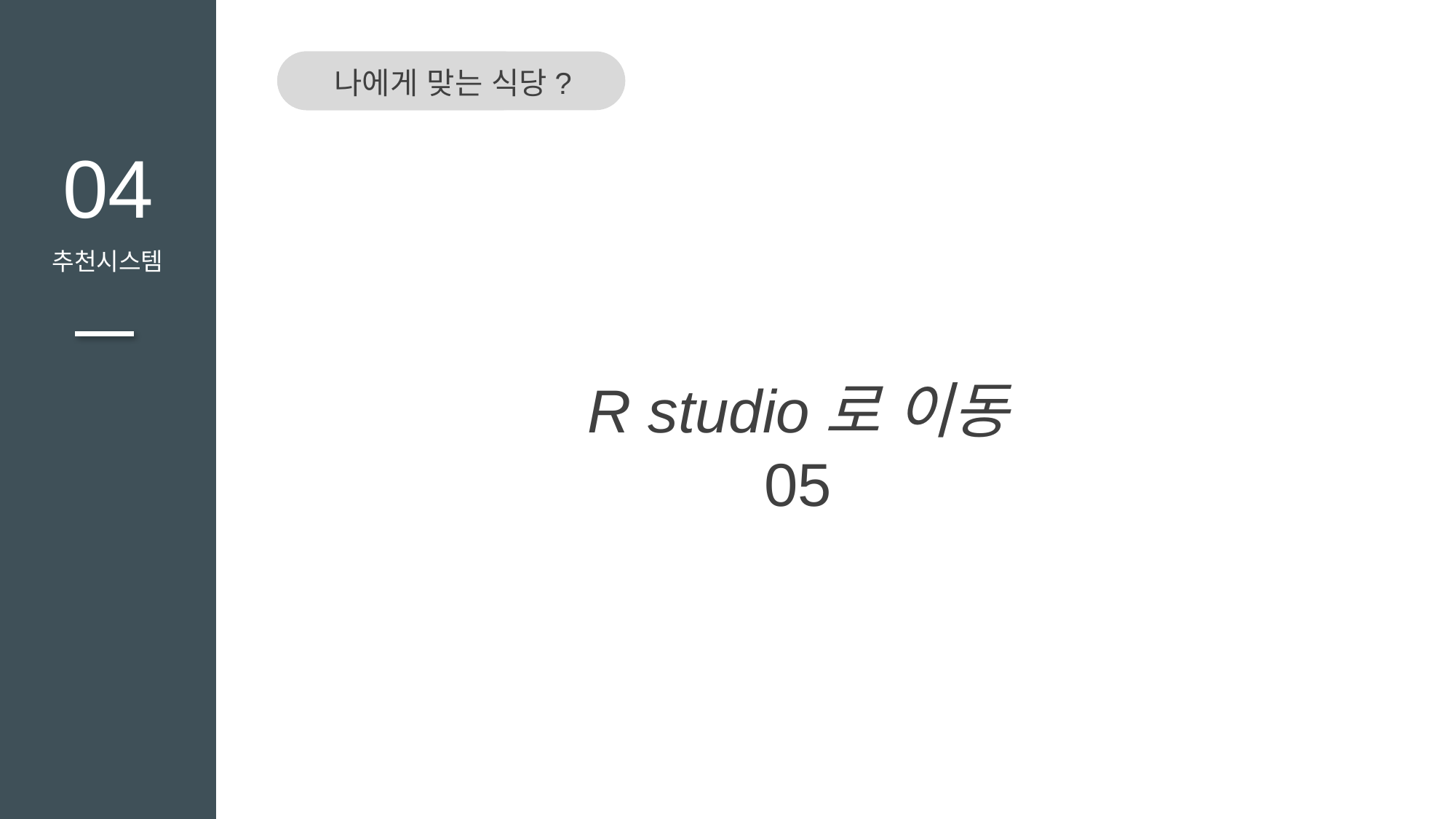

나에게 맞는 식당?
TITLE을 입력하세요
04
추천시스템
R studio로 이동
05